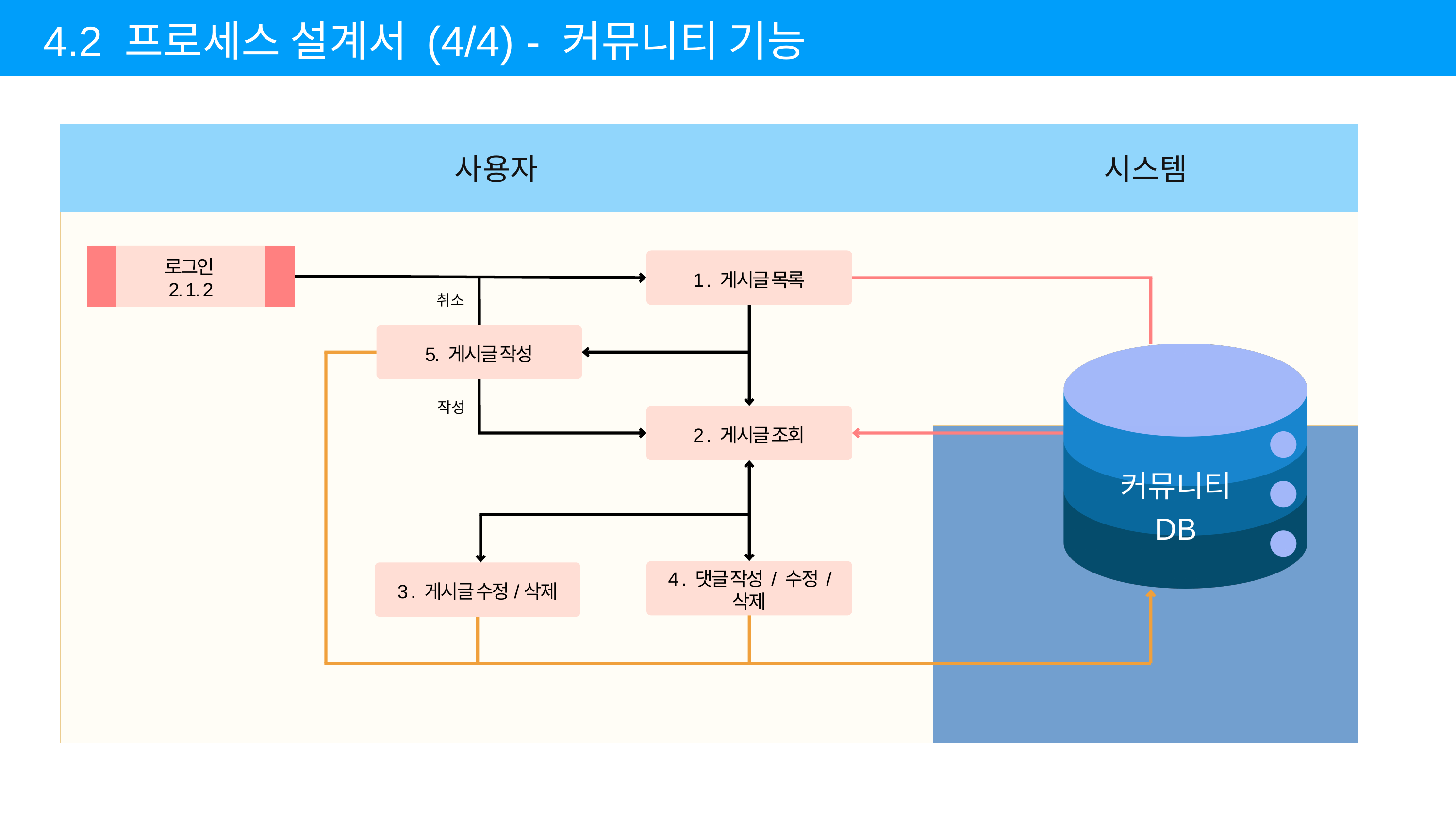

4.2 프로세스 설계서 (4/4) - 커뮤니티 기능
| 사용자 | 사용자 | 시스템 |
| --- | --- | --- |
|  |  |  |
|  |  |  |
|  |  |  |

로그인
2. 1. 2

1 . 게시글 목록

취소

5. 게시글 작성

작성

2 . 게시글 조회

커뮤니티 DB

4 . 댓글 작성 / 수정 / 삭제

3 . 게시글 수정/삭제